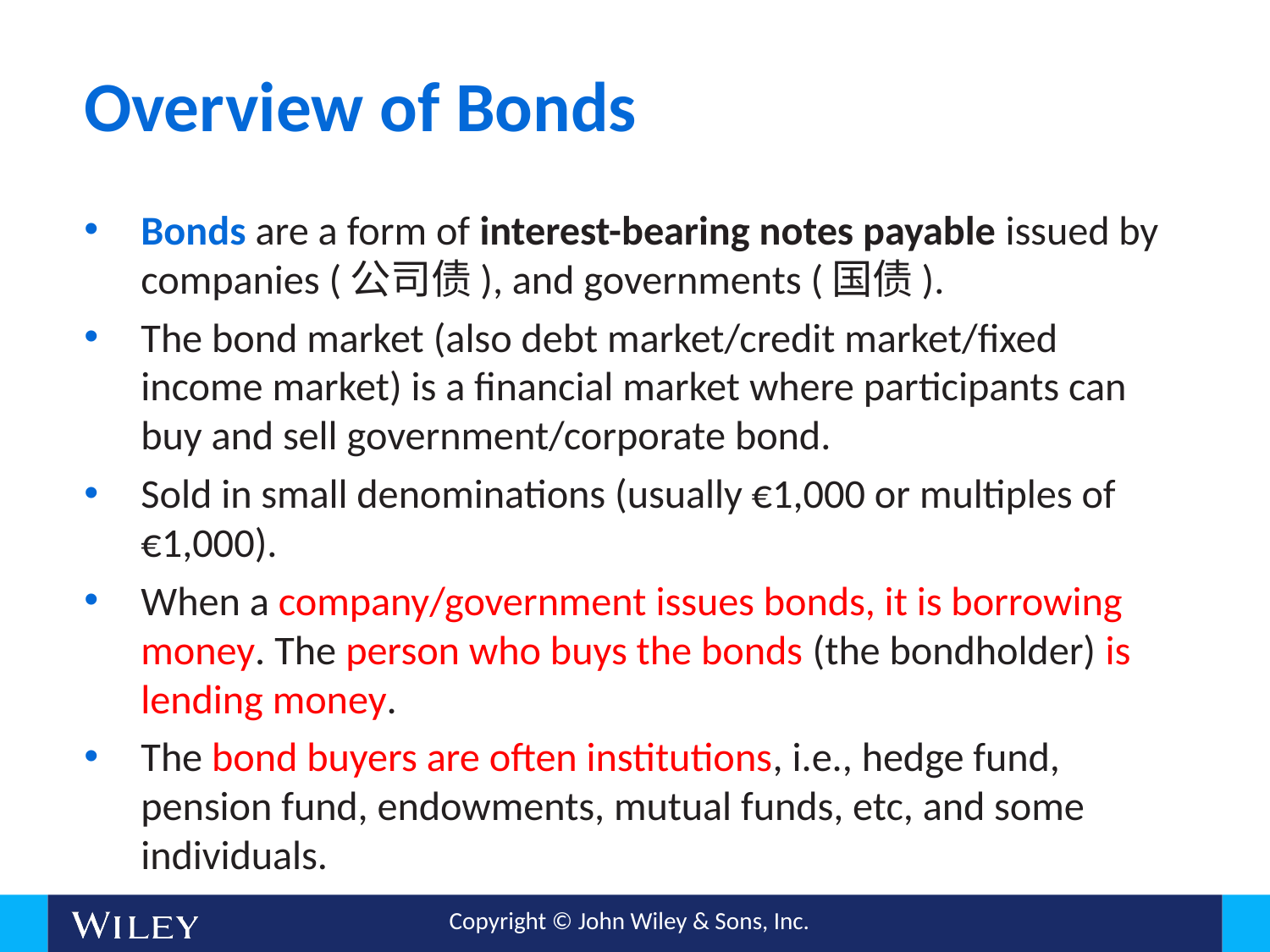

# Overview of Bonds
Bonds are a form of interest-bearing notes payable issued by companies (公司债), and governments (国债).
The bond market (also debt market/credit market/fixed income market) is a financial market where participants can buy and sell government/corporate bond.
Sold in small denominations (usually €1,000 or multiples of €1,000).
When a company/government issues bonds, it is borrowing money. The person who buys the bonds (the bondholder) is lending money.
The bond buyers are often institutions, i.e., hedge fund, pension fund, endowments, mutual funds, etc, and some individuals.